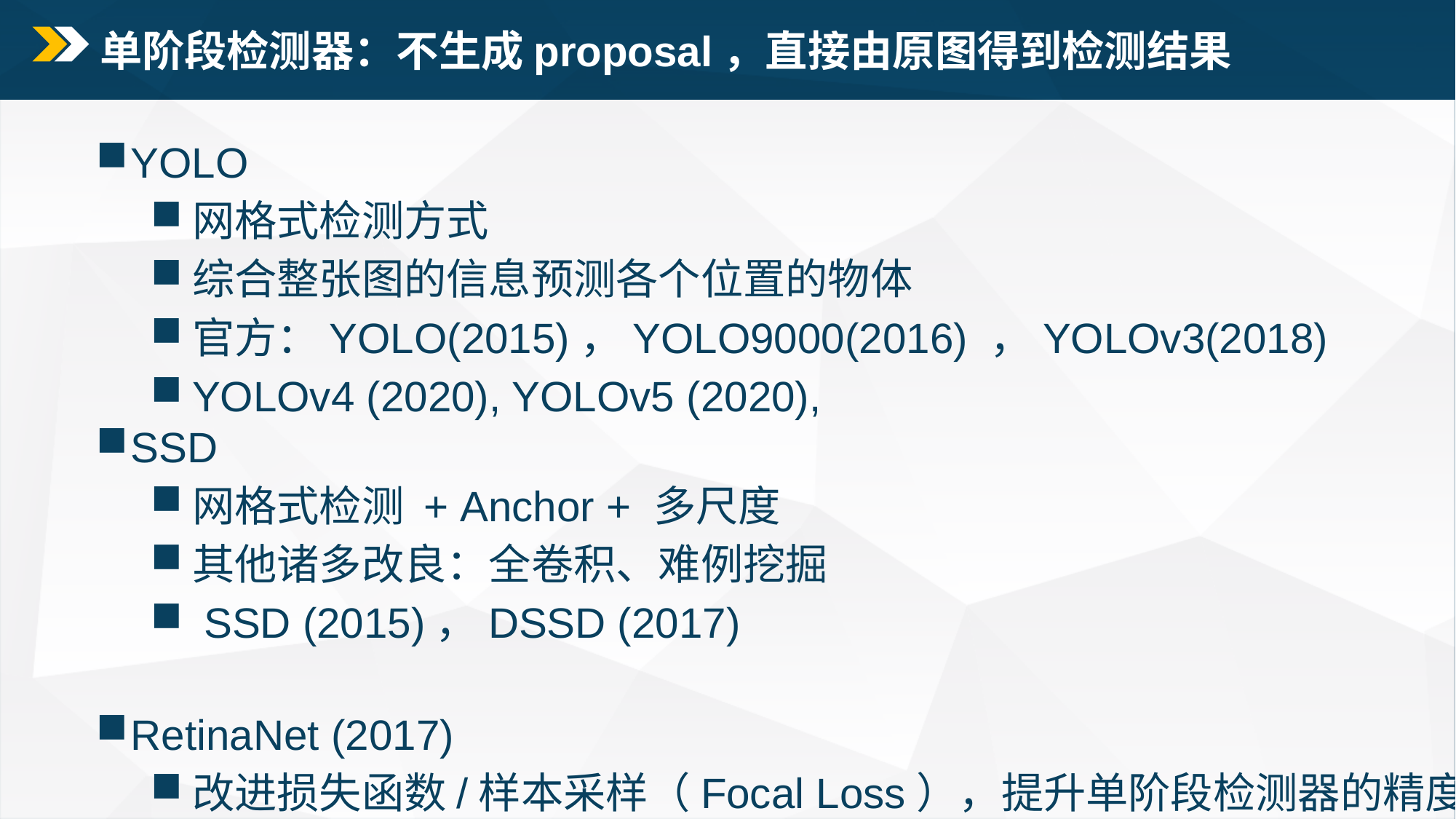

# 单阶段检测器：不生成proposal，直接由原图得到检测结果
YOLO
网格式检测方式
综合整张图的信息预测各个位置的物体
官方：YOLO(2015)，YOLO9000(2016) ，YOLOv3(2018)
YOLOv4 (2020), YOLOv5 (2020),
SSD
网格式检测 + Anchor + 多尺度
其他诸多改良：全卷积、难例挖掘
 SSD (2015)，DSSD (2017)

RetinaNet (2017)
改进损失函数/样本采样（Focal Loss），提升单阶段检测器的精度